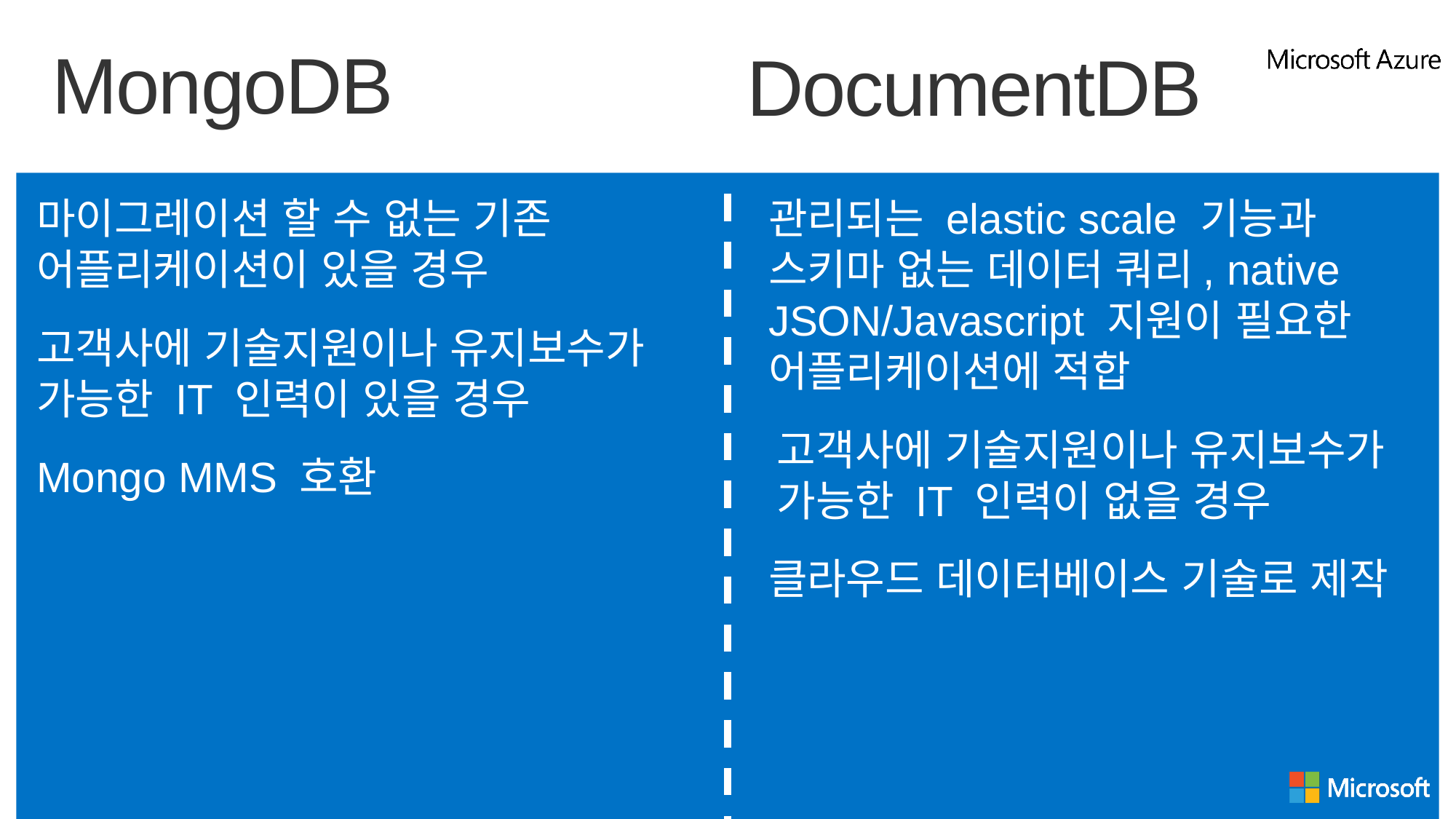

# MongoDB
DocumentDB
마이그레이션 할 수 없는 기존 어플리케이션이 있을 경우
고객사에 기술지원이나 유지보수가 가능한 IT 인력이 있을 경우
Mongo MMS 호환
관리되는 elastic scale 기능과 스키마 없는 데이터 쿼리, native JSON/Javascript 지원이 필요한 어플리케이션에 적합
고객사에 기술지원이나 유지보수가 가능한 IT 인력이 없을 경우
클라우드 데이터베이스 기술로 제작